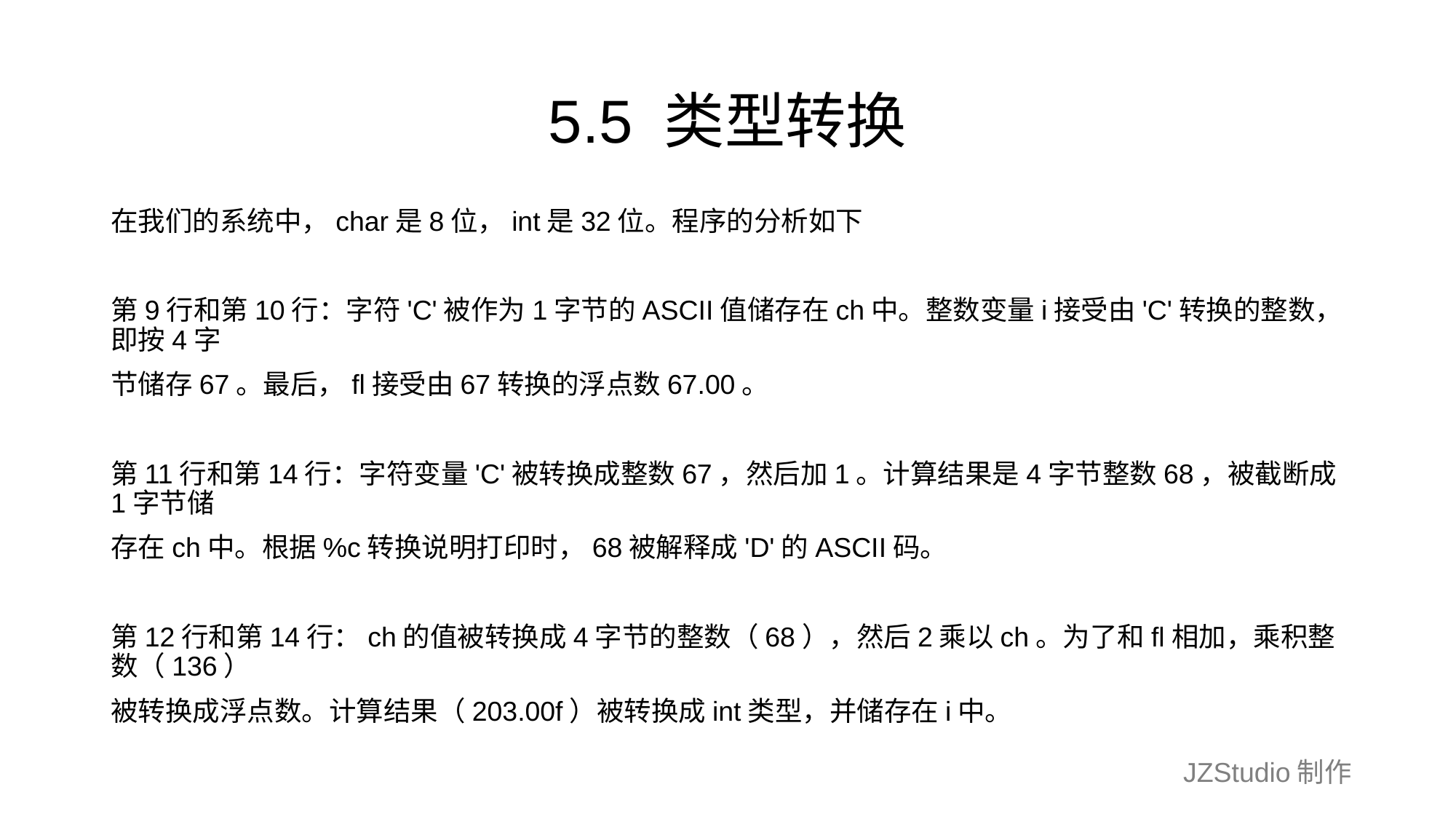

# 5.5 类型转换
在我们的系统中，char是8位，int是32位。程序的分析如下

第9行和第10行：字符'C'被作为1字节的ASCII值储存在ch中。整数变量i接受由'C'转换的整数，即按4字
节储存67。最后，fl接受由67转换的浮点数67.00。

第11行和第14行：字符变量'C'被转换成整数67，然后加1。计算结果是4字节整数68，被截断成1字节储
存在ch中。根据%c转换说明打印时，68被解释成'D'的ASCII码。

第12行和第14行：ch的值被转换成4字节的整数（68），然后2乘以ch。为了和fl相加，乘积整数（136）
被转换成浮点数。计算结果（203.00f）被转换成int类型，并储存在i中。